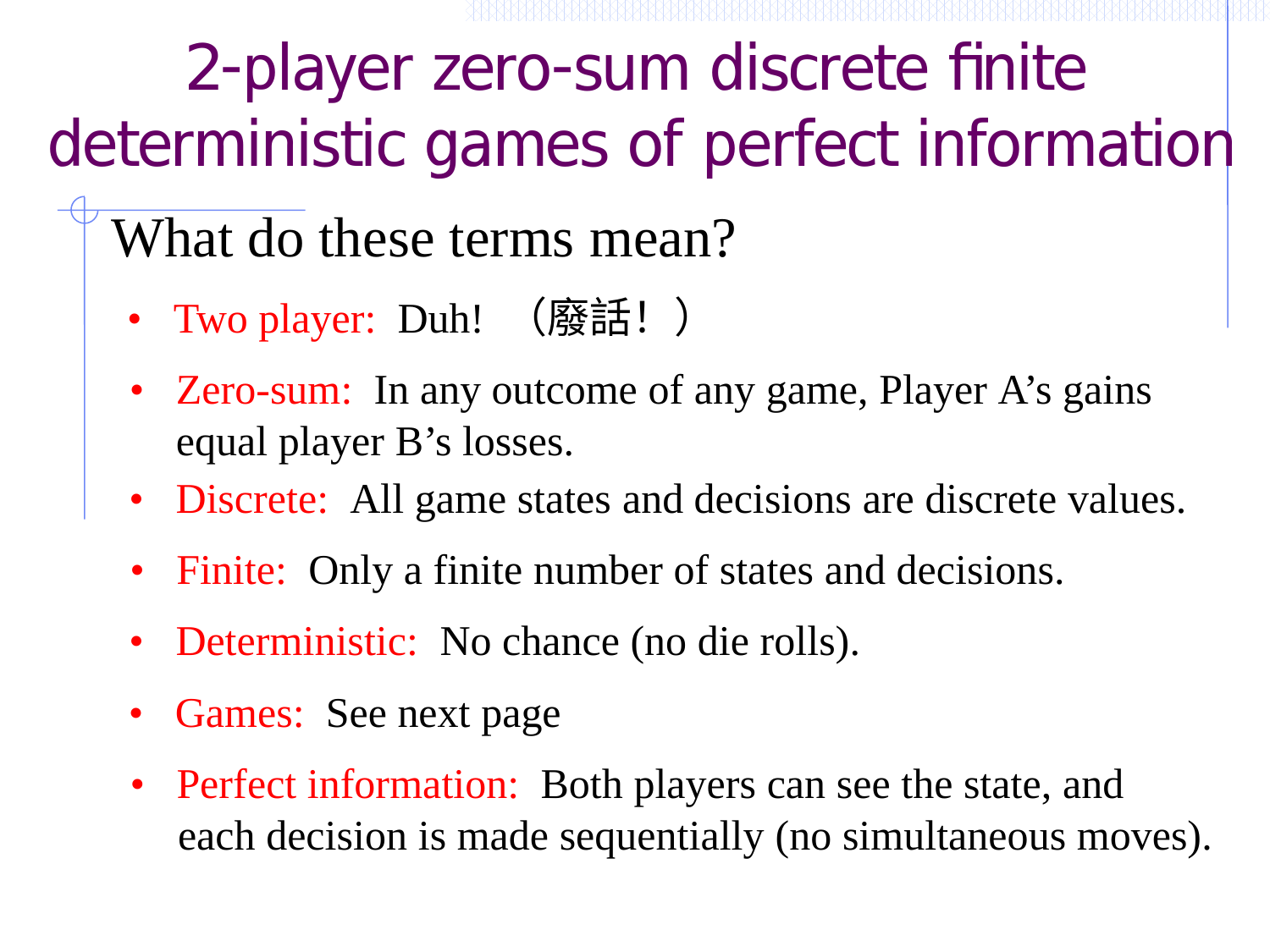

2-player zero-sum discrete finite
deterministic games of perfect information
What do these terms mean?
•   Two player:  Duh! （廢話！）
•   Zero-sum:  In any outcome of any game, Player A’s gains
equal player B’s losses.
•   Discrete:  All game states and decisions are discrete values.
•   Finite:  Only a finite number of states and decisions.
•   Deterministic:  No chance (no die rolls).
•   Games:  See next page
•   Perfect information:  Both players can see the state, and
each decision is made sequentially (no simultaneous moves).